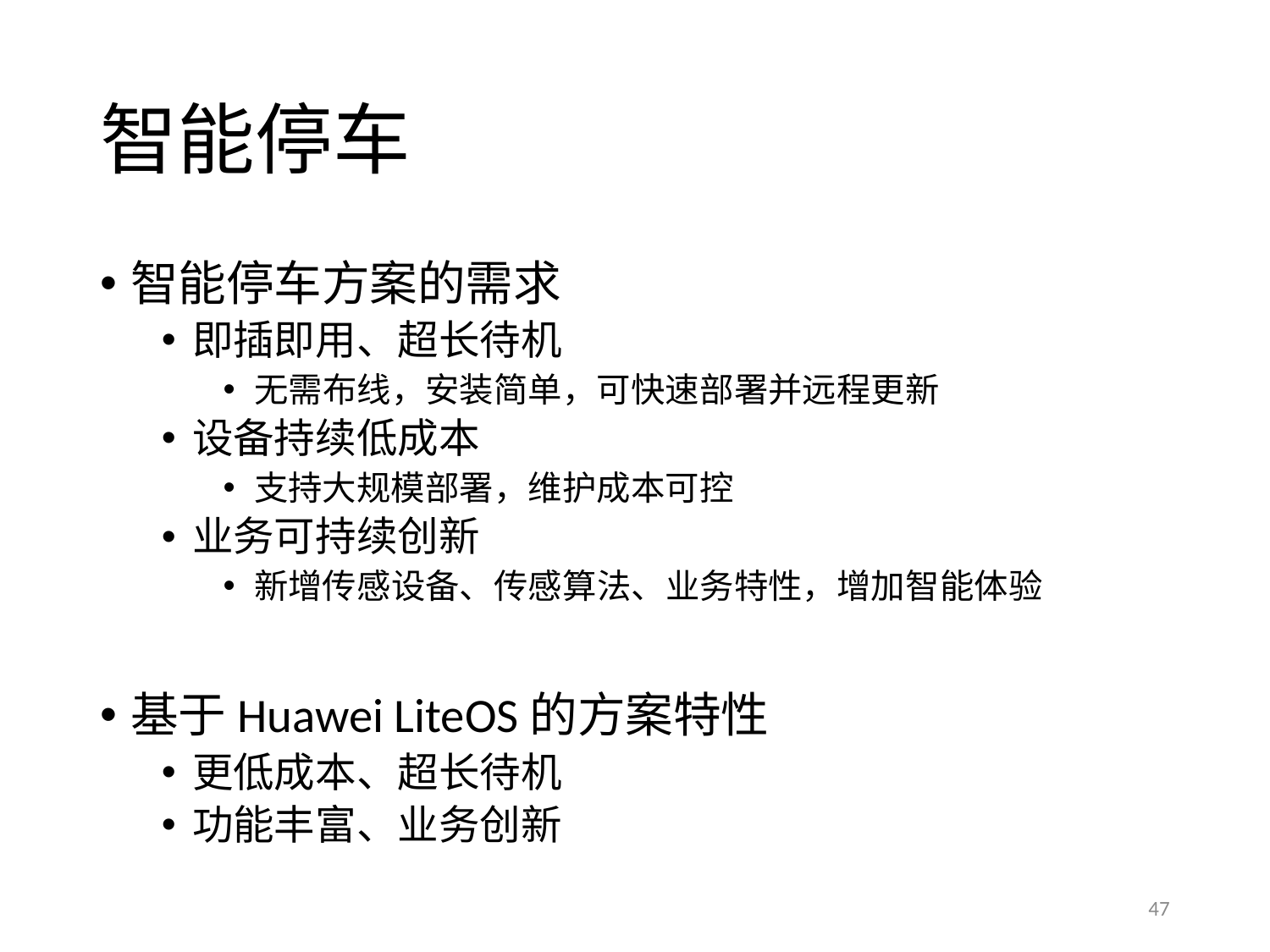

# 智能停车
智能停车方案的需求
即插即用、超长待机
无需布线，安装简单，可快速部署并远程更新
设备持续低成本
支持大规模部署，维护成本可控
业务可持续创新
新增传感设备、传感算法、业务特性，增加智能体验

基于Huawei LiteOS的方案特性
更低成本、超长待机
功能丰富、业务创新
47